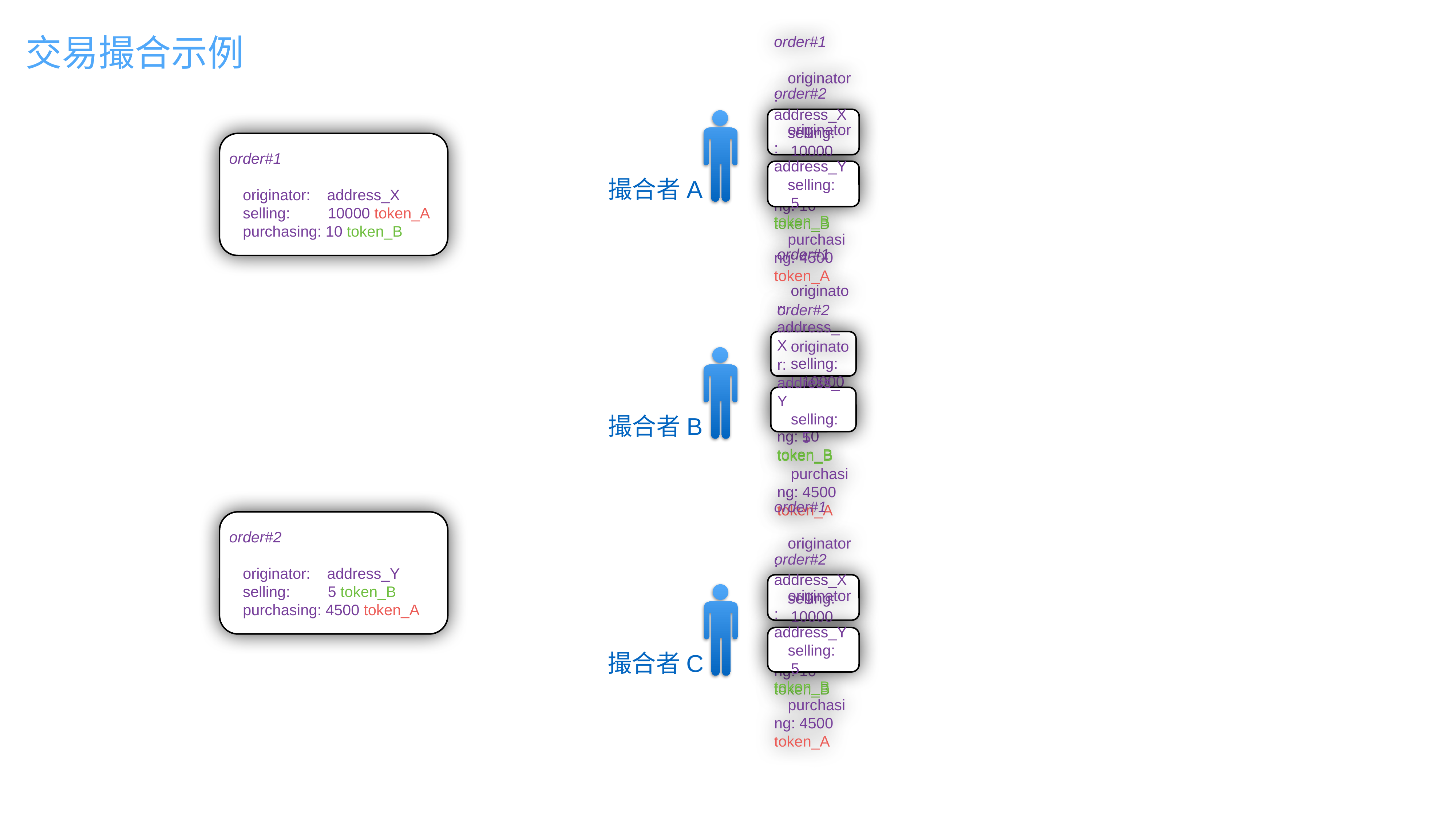

交易撮合示例
order#1

originator:    address_X
selling:         10000 token_A
purchasing: 10 token_B

撮合者A
order#1

originator:    address_X
selling:         10000 token_A
purchasing: 10 token_B
order#2

originator:    address_Y
selling:         5 token_B
purchasing: 4500 token_A
order#1

originator:    address_X
selling:         10000 token_A
purchasing: 10 token_B

撮合者B
order#2

originator:    address_Y
selling:         5 token_B
purchasing: 4500 token_A
order#2

originator:    address_Y
selling:         5 token_B
purchasing: 4500 token_A
order#1

originator:    address_X
selling:         10000 token_A
purchasing: 10 token_B

撮合者C
order#2

originator:    address_Y
selling:         5 token_B
purchasing: 4500 token_A